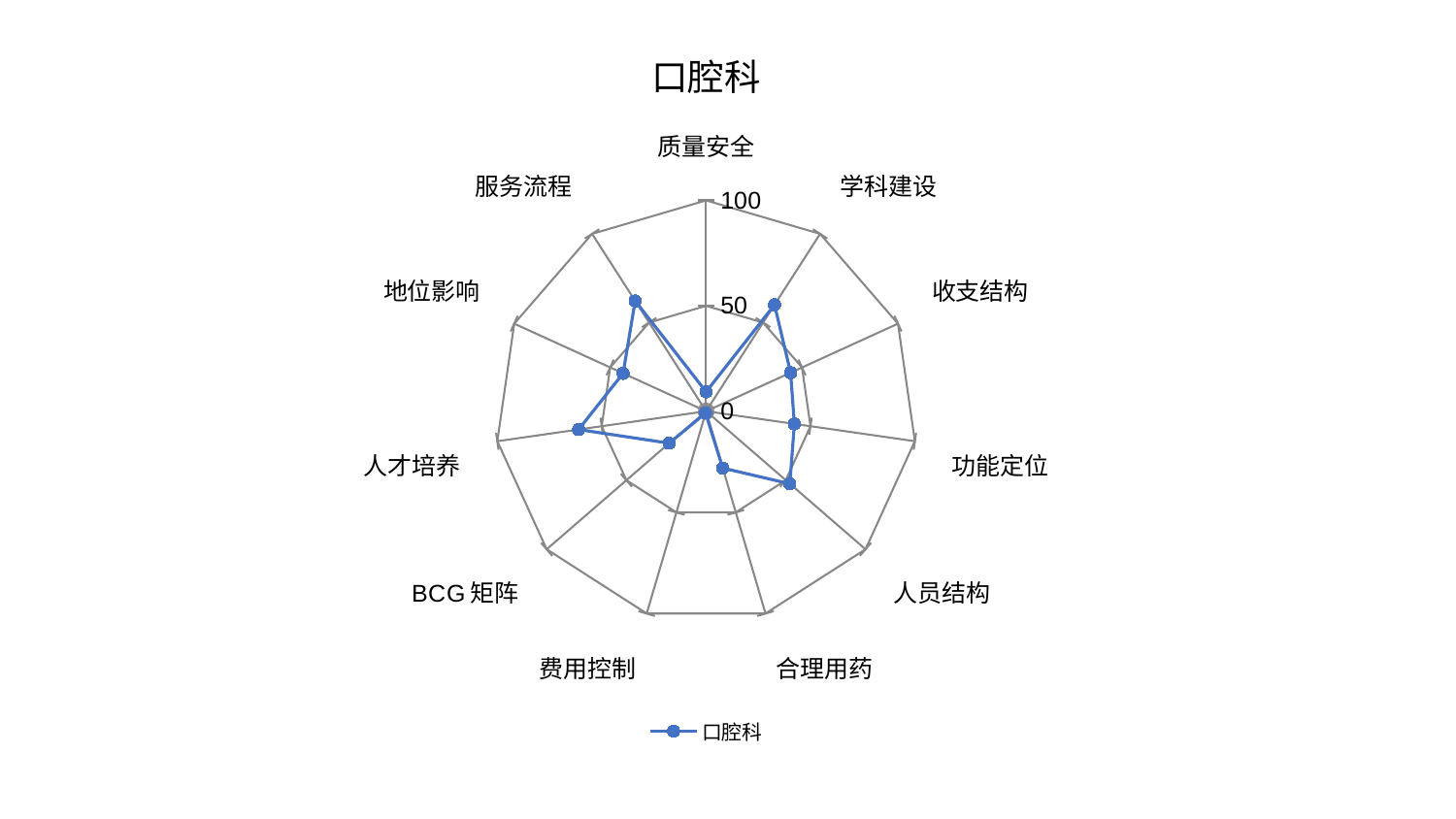

### Chart: 口腔科

| Category | 口腔科 |
|---|---|
| 质量安全 | 9.20024576410687 |
| 学科建设 | 60.013421264226324 |
| 收支结构 | 44.052628536907676 |
| 功能定位 | 42.285048405988285 |
| 人员结构 | 52.56137868796504 |
| 合理用药 | 28.098417390641004 |
| 费用控制 | 0.9118201009920452 |
| BCG矩阵 | 23.18640966380584 |
| 人才培养 | 61.110754133141256 |
| 地位影响 | 43.26124732457028 |
| 服务流程 | 62.20749552608783 |
127